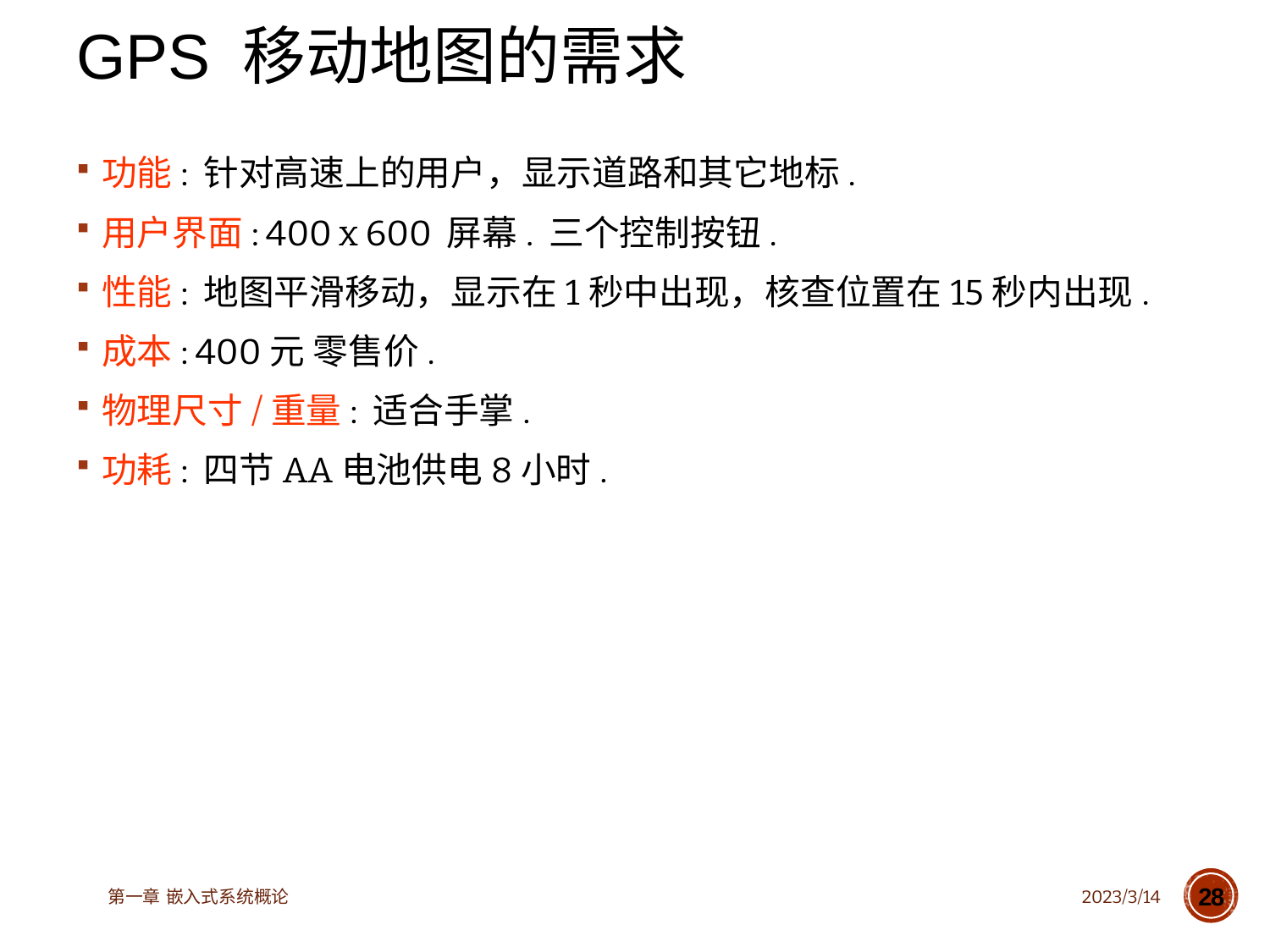

# GPS 移动地图的需求
功能: 针对高速上的用户，显示道路和其它地标.
用户界面: 400 x 600 屏幕. 三个控制按钮.
性能: 地图平滑移动，显示在1秒中出现，核查位置在15秒内出现.
成本: 400元 零售价.
物理尺寸/重量: 适合手掌.
功耗: 四节AA电池供电8小时.
第一章 嵌入式系统概论
2023/3/14
28